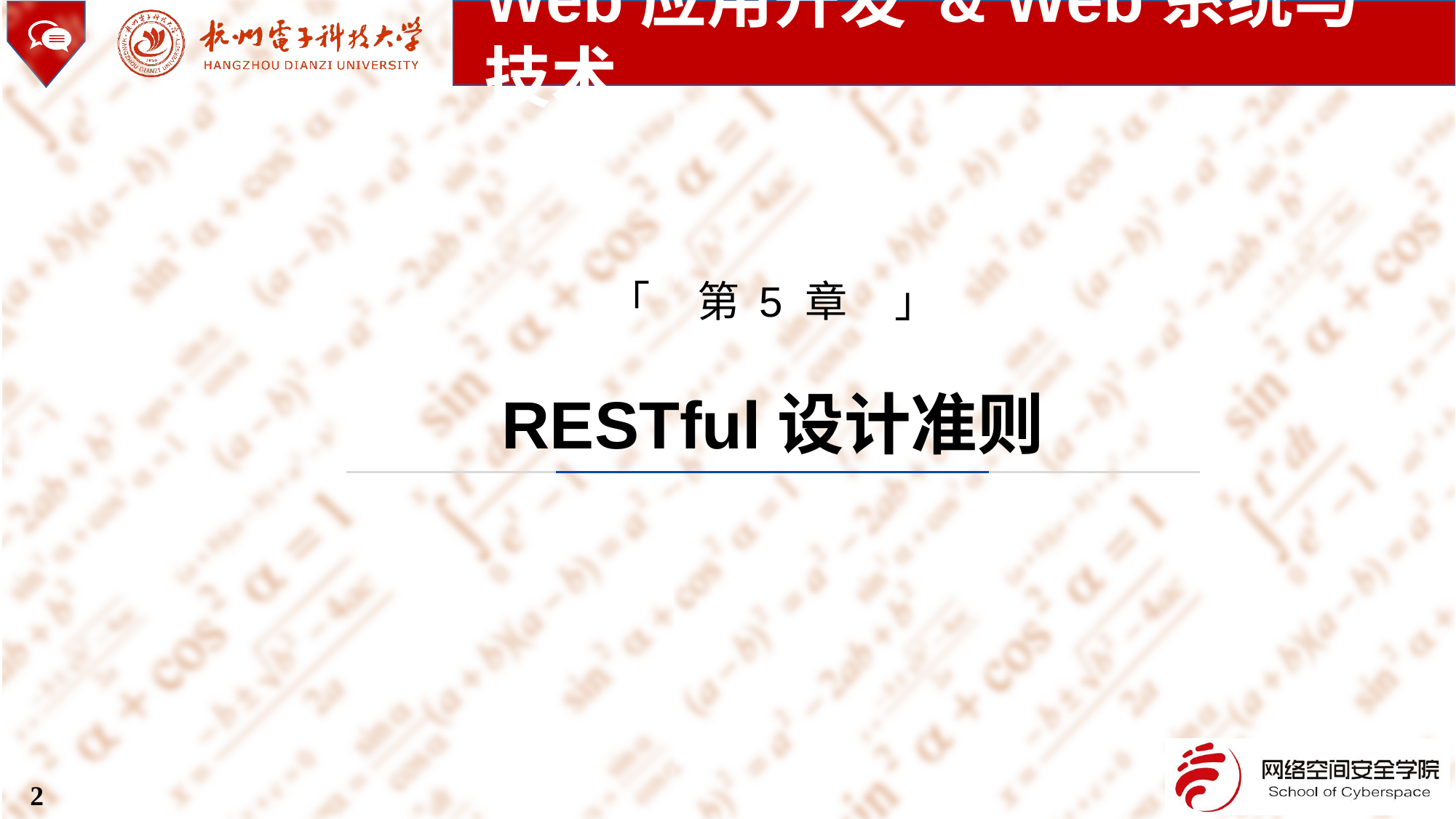

Web应用开发 & Web系统与技术

「     第 5 章     」
RESTful设计准则
2